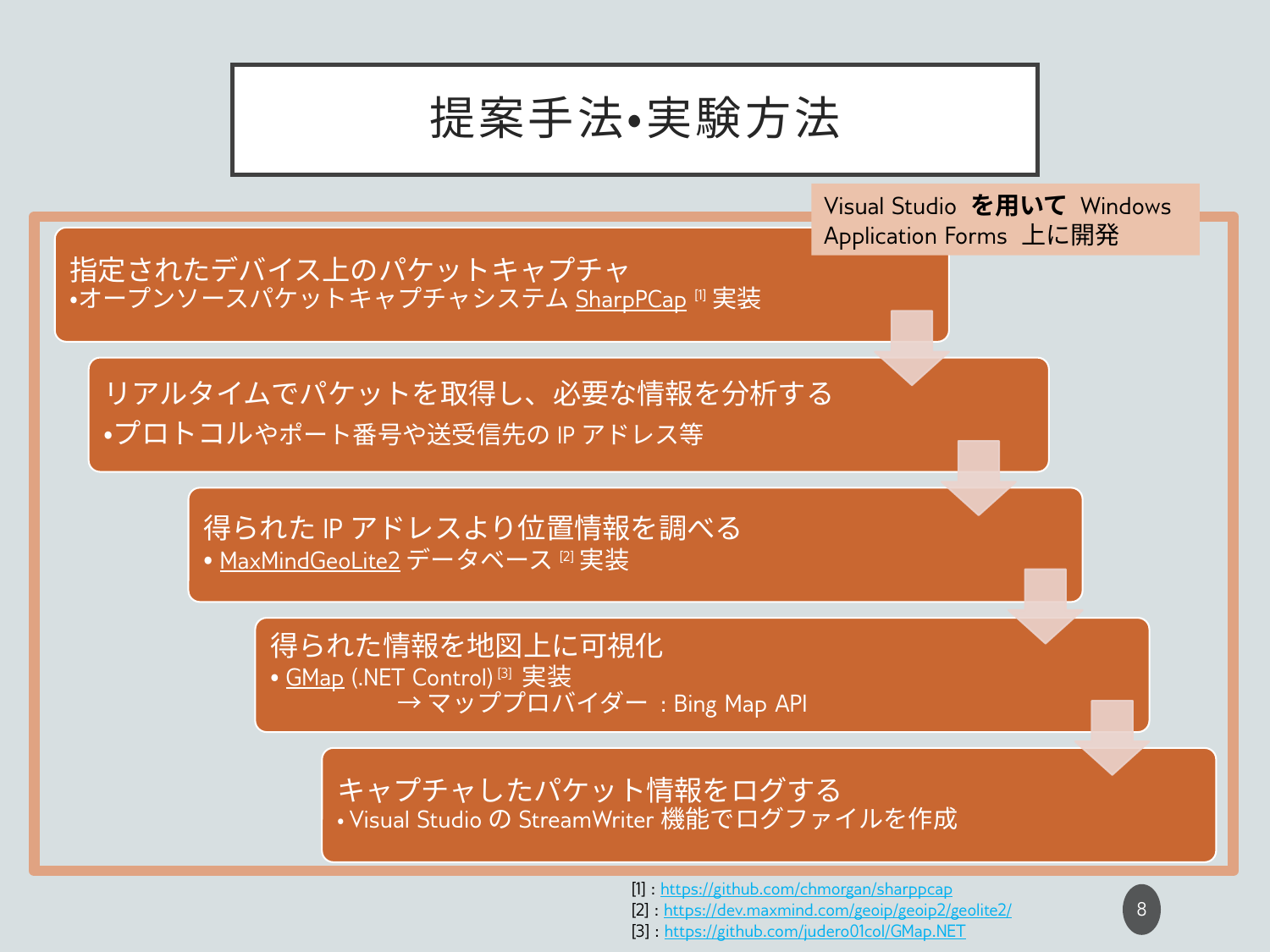

# 提案手法・実験方法
Visual Studio を用いて Windows Application Forms 上に開発

指定されたデバイス上のパケットキャプチャ
・オープンソースパケットキャプチャシステムSharpPCap [1]実装
リアルタイムでパケットを取得し、必要な情報を分析する
・プロトコルやポート番号や送受信先のIPアドレス等
得られたIPアドレスより位置情報を調べる
・MaxMindGeoLite2データベース[2]実装
得られた情報を地図上に可視化
・GMap (.NET Control) [3] 実装
	→ マッププロバイダー : Bing Map API
キャプチャしたパケット情報をログする
・Visual StudioのStreamWriter機能でログファイルを作成

[1] : https://github.com/chmorgan/sharppcap
[2] : https://dev.maxmind.com/geoip/geoip2/geolite2/
[3] : https://github.com/judero01col/GMap.NET
8